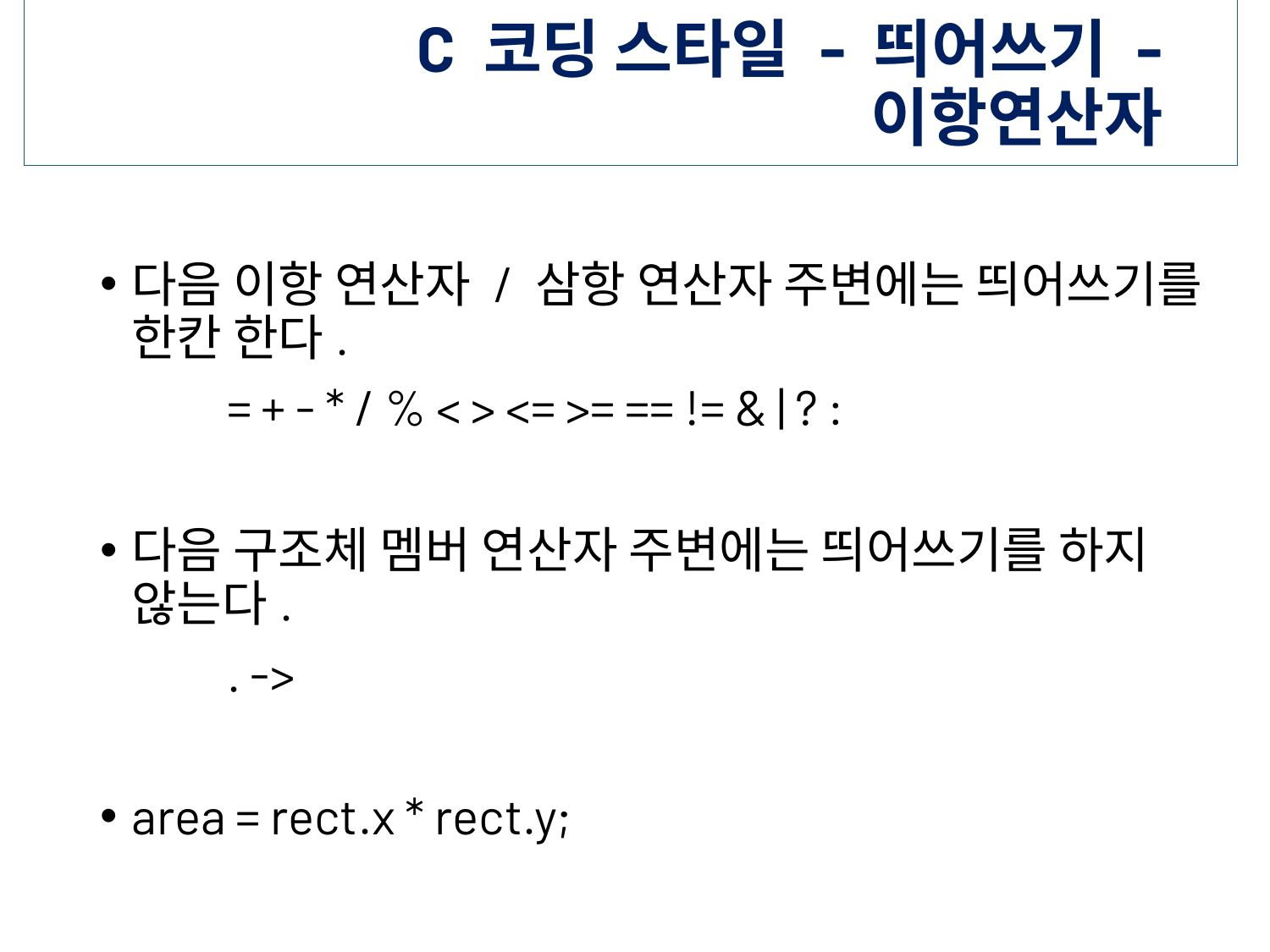

# C 코딩 스타일 - 띄어쓰기 - 이항연산자
다음 이항 연산자 / 삼항 연산자 주변에는 띄어쓰기를 한칸 한다.
	= + - * / % < > <= >= == != & | ? :

다음 구조체 멤버 연산자 주변에는 띄어쓰기를 하지 않는다.
	. ->

area = rect.x * rect.y;